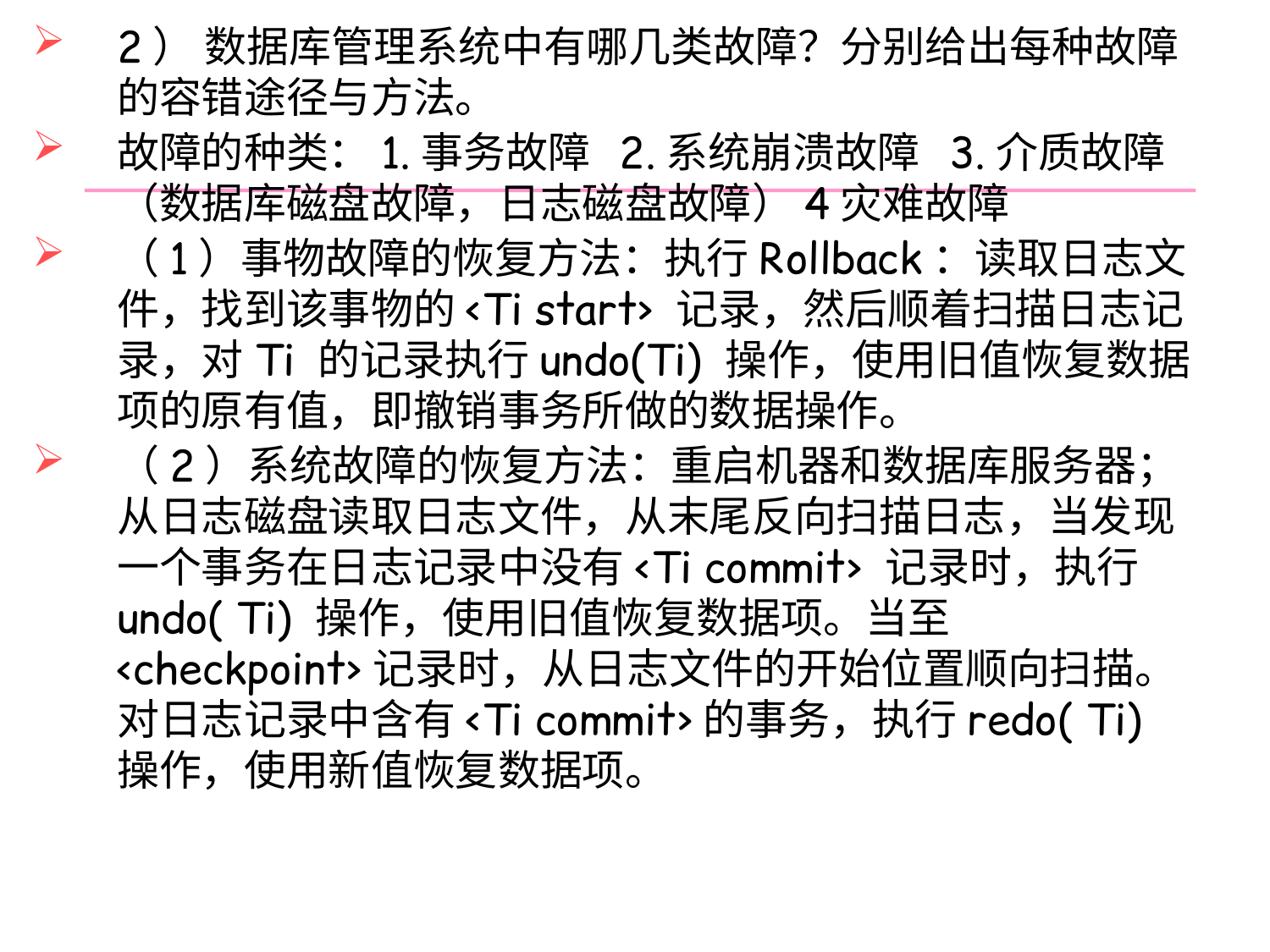

2） 数据库管理系统中有哪几类故障？分别给出每种故障的容错途径与方法。
故障的种类：1.事务故障  2.系统崩溃故障  3.介质故障（数据库磁盘故障，日志磁盘故障）4灾难故障
（1）事物故障的恢复方法：执行Rollback：读取日志文件，找到该事物的<Ti start> 记录，然后顺着扫描日志记录，对Ti 的记录执行undo(Ti) 操作，使用旧值恢复数据项的原有值，即撤销事务所做的数据操作。
（2）系统故障的恢复方法：重启机器和数据库服务器；从日志磁盘读取日志文件，从末尾反向扫描日志，当发现一个事务在日志记录中没有<Ti commit> 记录时，执行undo( Ti) 操作，使用旧值恢复数据项。当至<checkpoint>记录时，从日志文件的开始位置顺向扫描。对日志记录中含有<Ti commit>的事务，执行redo( Ti) 操作，使用新值恢复数据项。